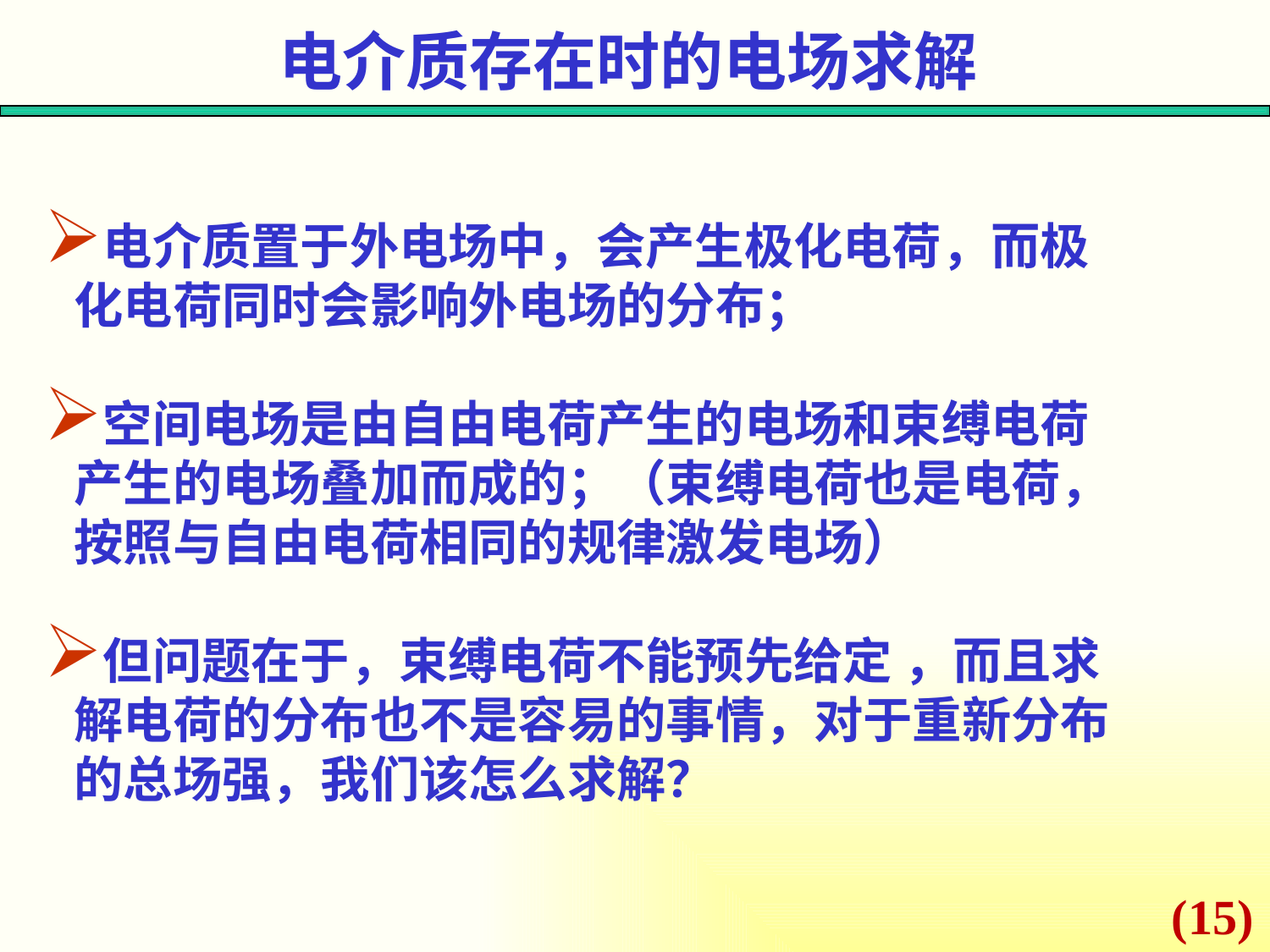

电介质存在时的电场求解

电介质置于外电场中，会产生极化电荷，而极化电荷同时会影响外电场的分布；

空间电场是由自由电荷产生的电场和束缚电荷产生的电场叠加而成的；（束缚电荷也是电荷，按照与自由电荷相同的规律激发电场）

但问题在于，束缚电荷不能预先给定 ，而且求解电荷的分布也不是容易的事情，对于重新分布的总场强，我们该怎么求解？
(15)